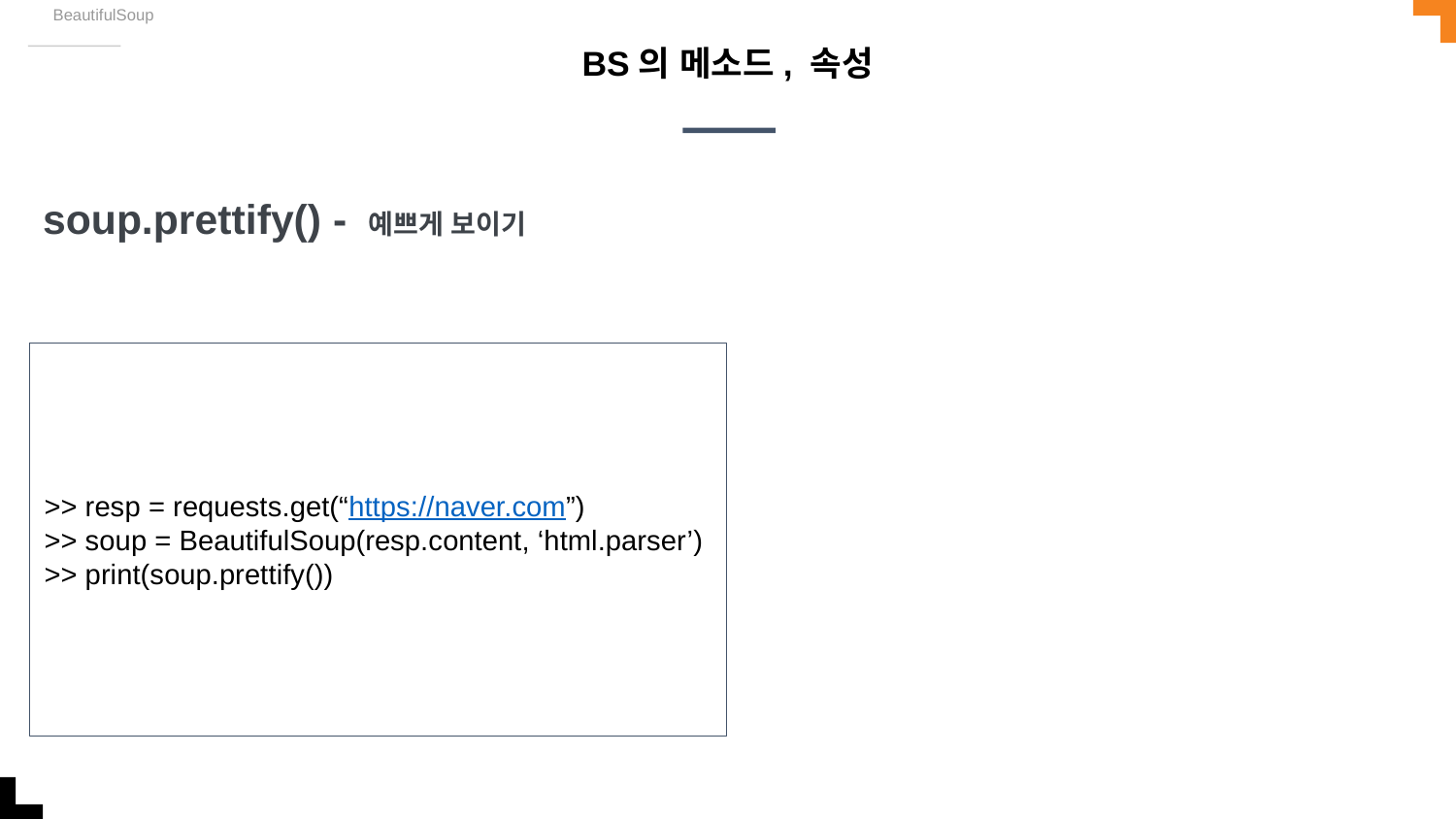

BeautifulSoup

# BS의 메소드, 속성
soup.prettify() - 예쁘게 보이기

>> resp = requests.get(“https://naver.com”)
>> soup = BeautifulSoup(resp.content, ‘html.parser’)
>> print(soup.prettify())